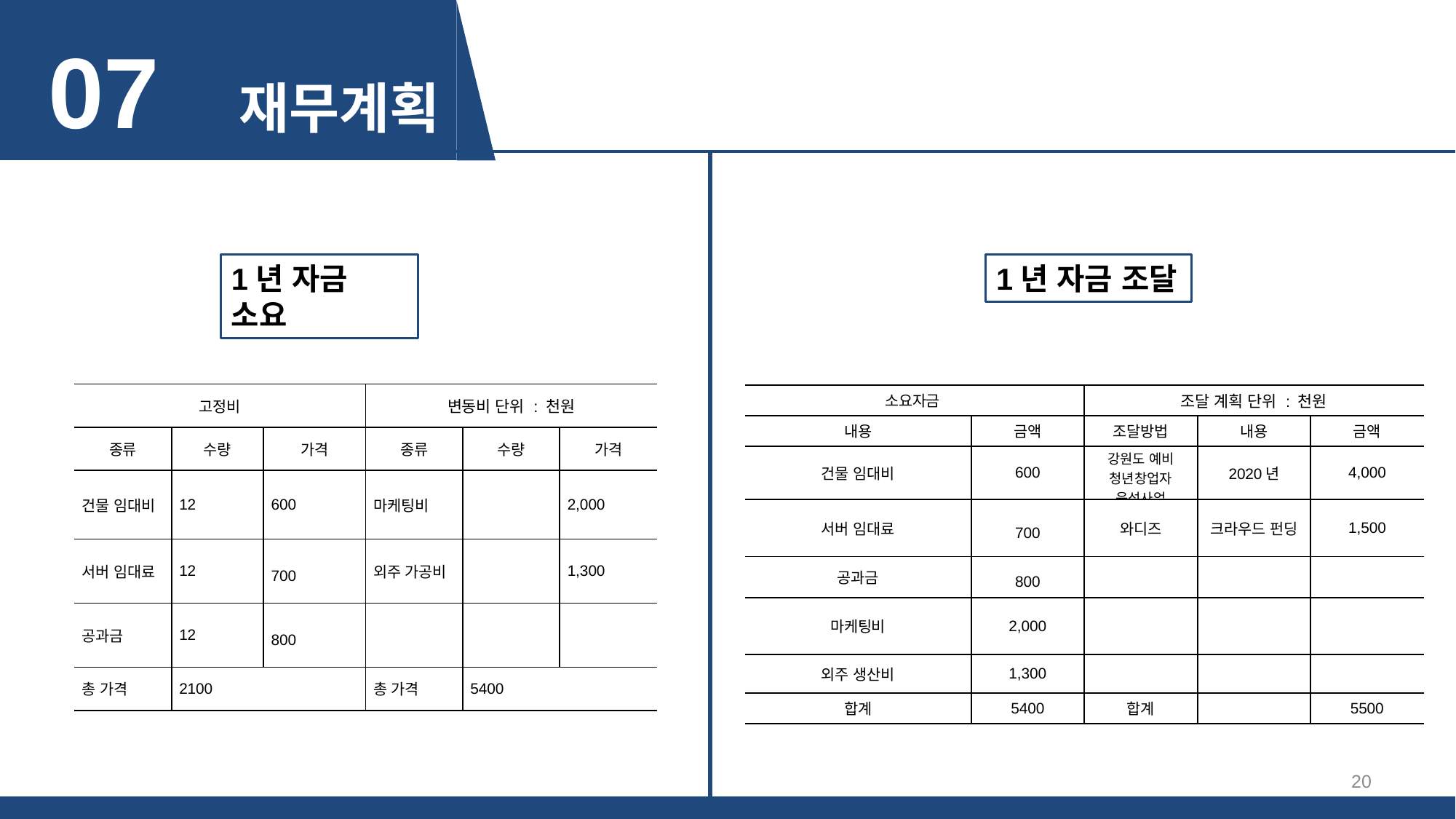

07  재무계획
1년 자금 소요
1년 자금 조달
| 고정비 |  |  | 변동비 단위 : 천원 |  |  |
| --- | --- | --- | --- | --- | --- |
| 종류 | 수량 | 가격 | 종류 | 수량 | 가격 |
| 건물 임대비 | 12 | 600 | 마케팅비 |  | 2,000 |
| 서버 임대료 | 12 | 700 | 외주 가공비 |  | 1,300 |
| 공과금 | 12 | 800 |  |  |  |
| 총 가격 | 2100 |  | 총 가격 | 5400 |  |
| 소요자금 |  | 조달 계획 단위 : 천원 |  |  |
| --- | --- | --- | --- | --- |
| 내용 | 금액 | 조달방법 | 내용 | 금액 |
| 건물 임대비 | 600 | 강원도 예비 청년창업자 육성사업 | 2020년 | 4,000 |
| 서버 임대료 | 700 | 와디즈 | 크라우드 펀딩 | 1,500 |
| 공과금 | 800 |  |  |  |
| 마케팅비 | 2,000 |  |  |  |
| 외주 생산비 | 1,300 |  |  |  |
| 합계 | 5400 | 합계 |  | 5500 |
20